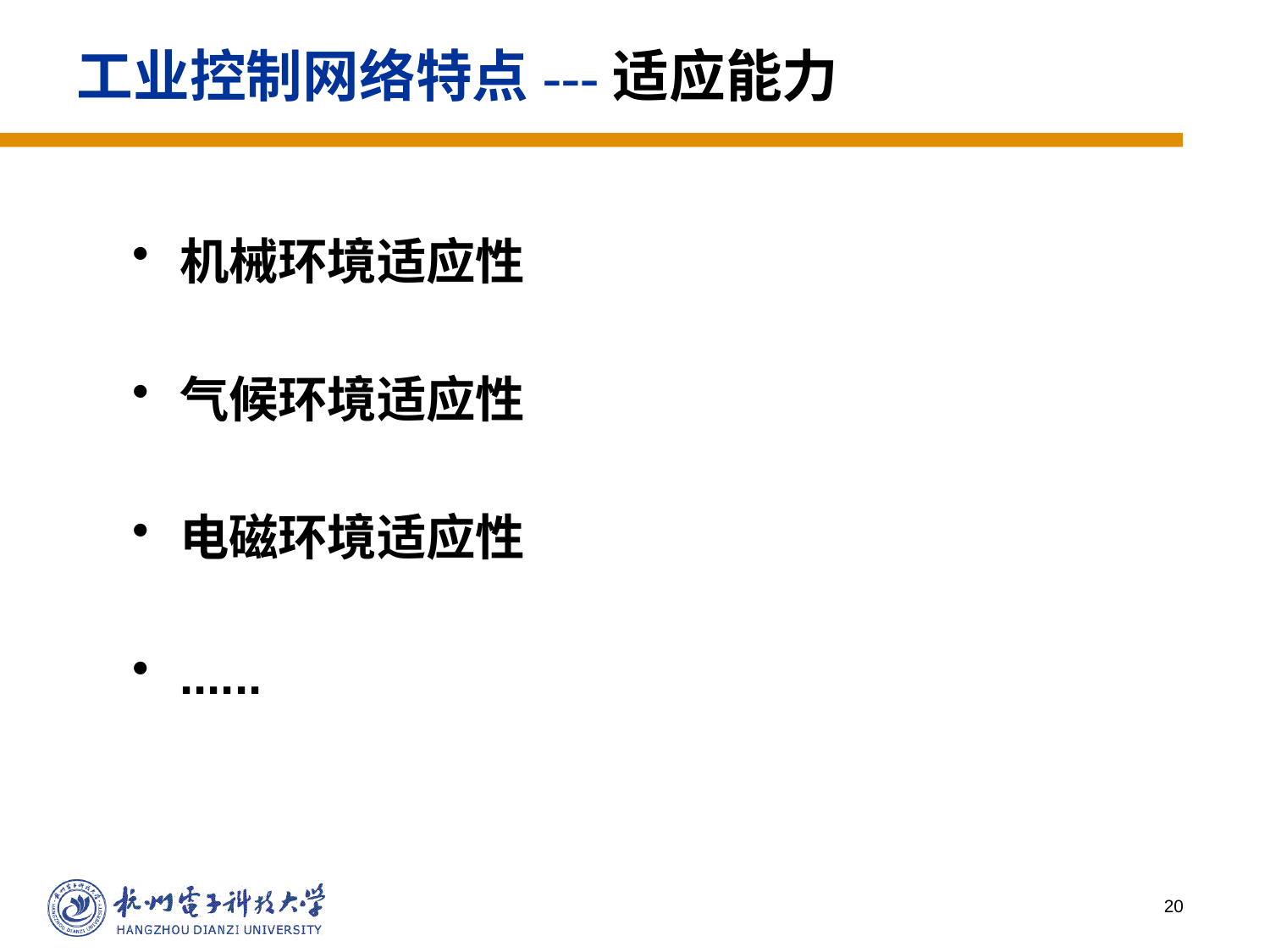

# 工业控制网络特点---适应能力
机械环境适应性

气候环境适应性

电磁环境适应性

......